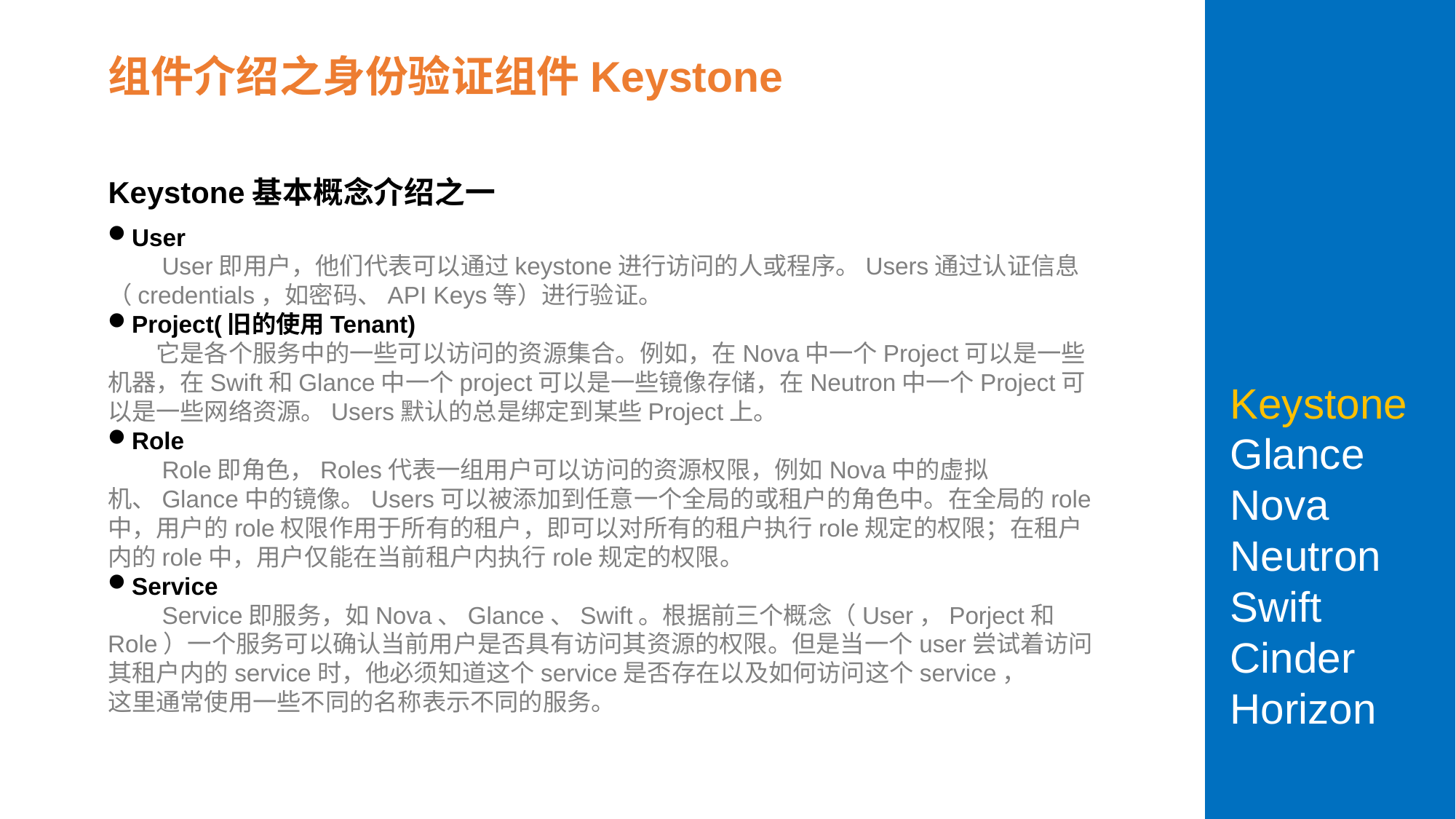

组件介绍之身份验证组件Keystone
# Keystone Glance Nova Neutron Swift Cinder Horizon
Keystone基本概念介绍之一
User
　　User即用户，他们代表可以通过keystone进行访问的人或程序。Users通过认证信息（credentials，如密码、API Keys等）进行验证。
Project(旧的使用Tenant)
　　它是各个服务中的一些可以访问的资源集合。例如，在Nova中一个Project可以是一些机器，在Swift和Glance中一个project可以是一些镜像存储，在Neutron中一个Project可以是一些网络资源。Users默认的总是绑定到某些Project上。
Role
　　Role即角色，Roles代表一组用户可以访问的资源权限，例如Nova中的虚拟机、Glance中的镜像。Users可以被添加到任意一个全局的或租户的角色中。在全局的role中，用户的role权限作用于所有的租户，即可以对所有的租户执行role规定的权限；在租户内的role中，用户仅能在当前租户内执行role规定的权限。
Service
　　Service即服务，如Nova、Glance、Swift。根据前三个概念（User，Porject和Role）一个服务可以确认当前用户是否具有访问其资源的权限。但是当一个user尝试着访问其租户内的service时，他必须知道这个service是否存在以及如何访问这个service，
这里通常使用一些不同的名称表示不同的服务。